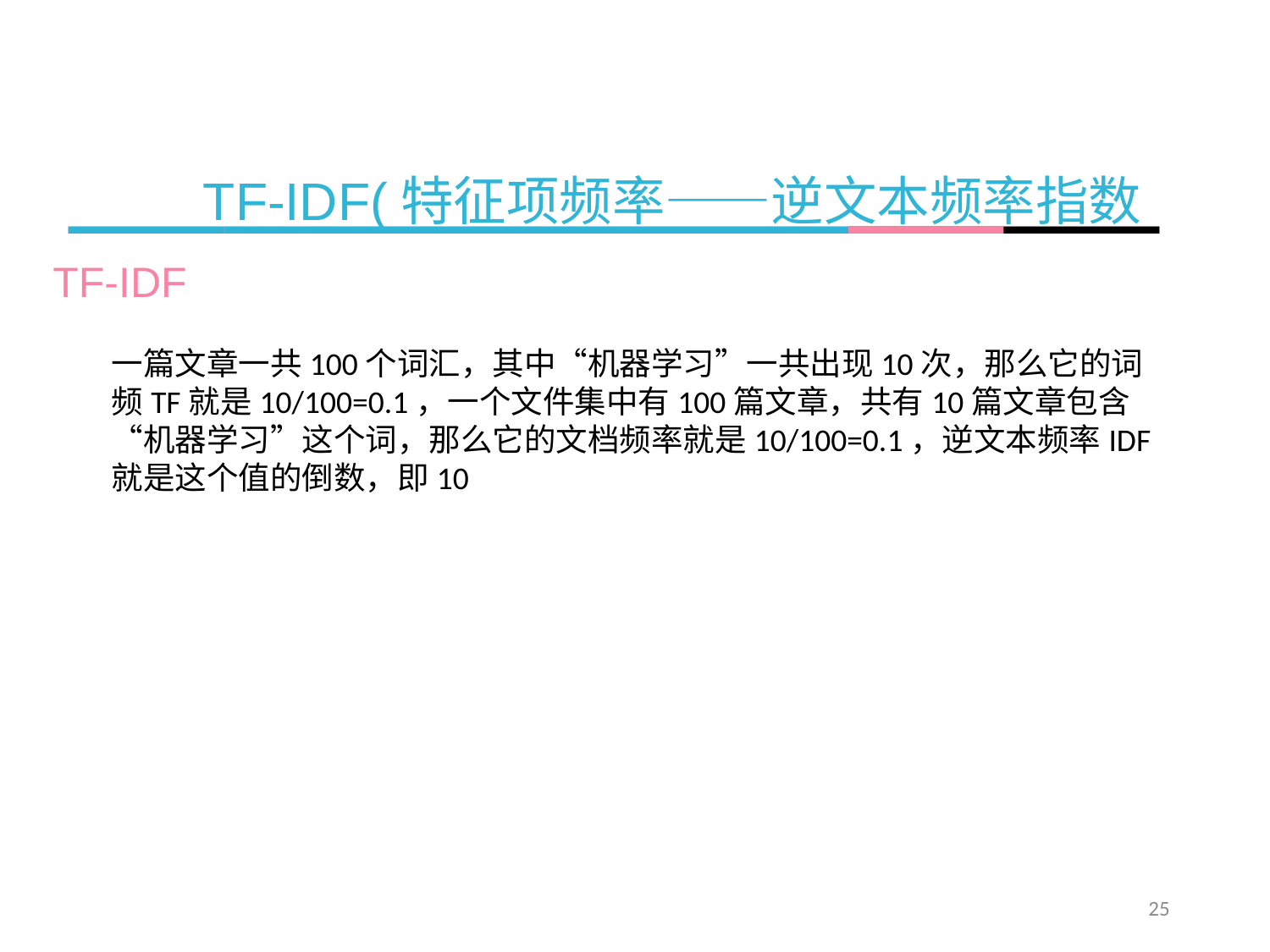

TF-IDF(特征项频率——逆文本频率指数

TF-IDF
一篇文章一共100个词汇，其中“机器学习”一共出现10次，那么它的词频TF就是10/100=0.1，一个文件集中有100篇文章，共有10篇文章包含“机器学习”这个词，那么它的文档频率就是10/100=0.1，逆文本频率IDF就是这个值的倒数，即10
25